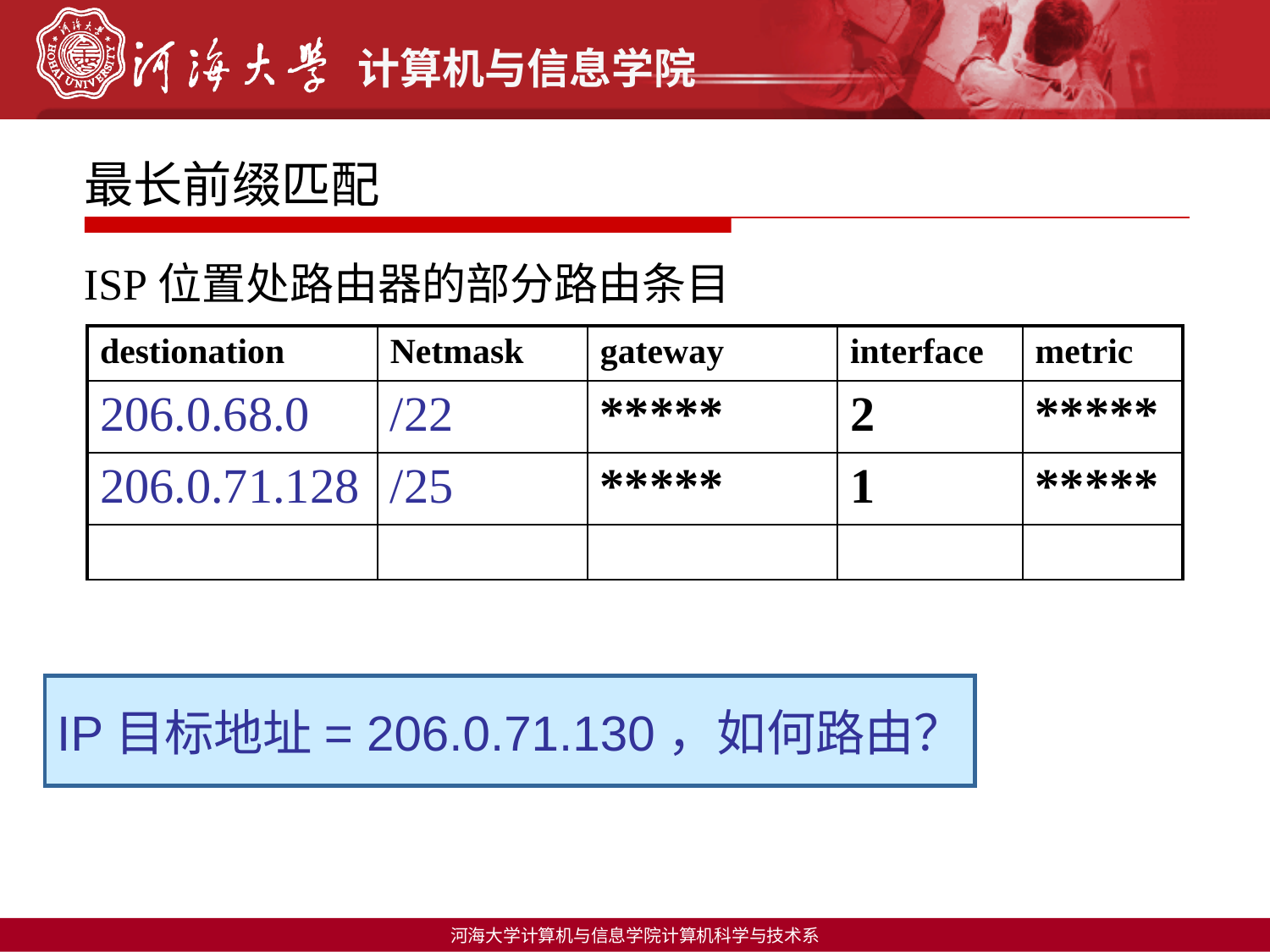

# 最长前缀匹配
ISP位置处路由器的部分路由条目
| destionation | Netmask | gateway | interface | metric |
| --- | --- | --- | --- | --- |
| 206.0.68.0 | /22 | \*\*\*\*\* | 2 | \*\*\*\*\* |
| 206.0.71.128 | /25 | \*\*\*\*\* | 1 | \*\*\*\*\* |
|  |  |  |  |  |

IP目标地址= 206.0.71.130，如何路由？